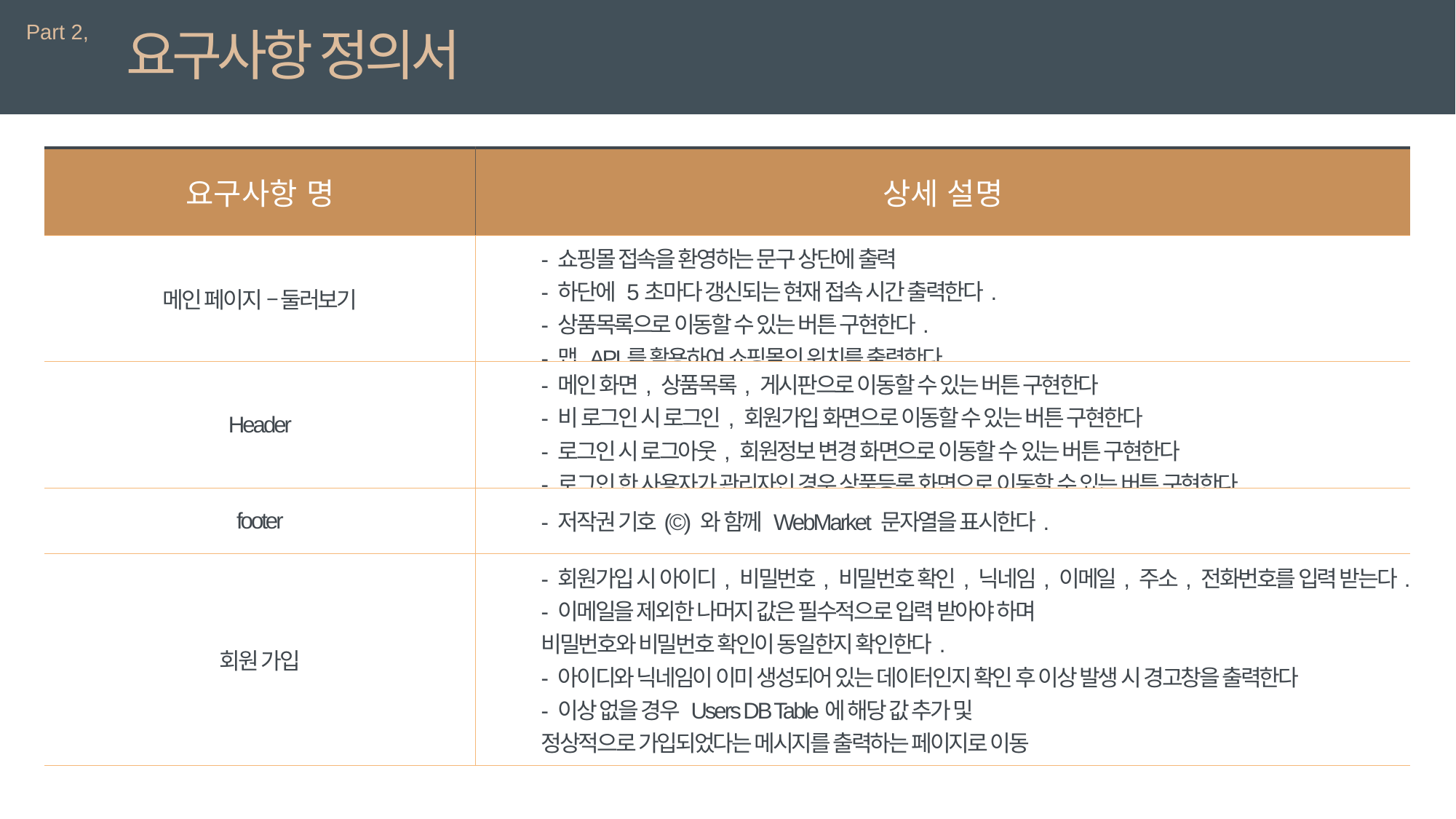

Part 2,
요구사항 정의서
| 요구사항 명 | 상세 설명 |
| --- | --- |
| 메인 페이지 – 둘러보기 | - 쇼핑몰 접속을 환영하는 문구 상단에 출력 - 하단에 5초마다 갱신되는 현재 접속 시간 출력한다. - 상품목록으로 이동할 수 있는 버튼 구현한다. - 맵 API를 활용하여 쇼핑몰의 위치를 출력한다. |
| Header | - 메인 화면, 상품목록, 게시판으로 이동할 수 있는 버튼 구현한다 - 비 로그인 시 로그인, 회원가입 화면으로 이동할 수 있는 버튼 구현한다 - 로그인 시 로그아웃, 회원정보 변경 화면으로 이동할 수 있는 버튼 구현한다 - 로그인 한 사용자가 관리자인 경우 상품등록 화면으로 이동할 수 있는 버튼 구현한다. |
| footer | - 저작권 기호(©) 와 함께 WebMarket 문자열을 표시한다. |
| 회원 가입 | - 회원가입 시 아이디, 비밀번호, 비밀번호 확인, 닉네임, 이메일, 주소, 전화번호를 입력 받는다. - 이메일을 제외한 나머지 값은 필수적으로 입력 받아야 하며 비밀번호와 비밀번호 확인이 동일한지 확인한다. - 아이디와 닉네임이 이미 생성되어 있는 데이터인지 확인 후 이상 발생 시 경고창을 출력한다 - 이상 없을 경우 Users DB Table에 해당 값 추가 및 정상적으로 가입되었다는 메시지를 출력하는 페이지로 이동 |